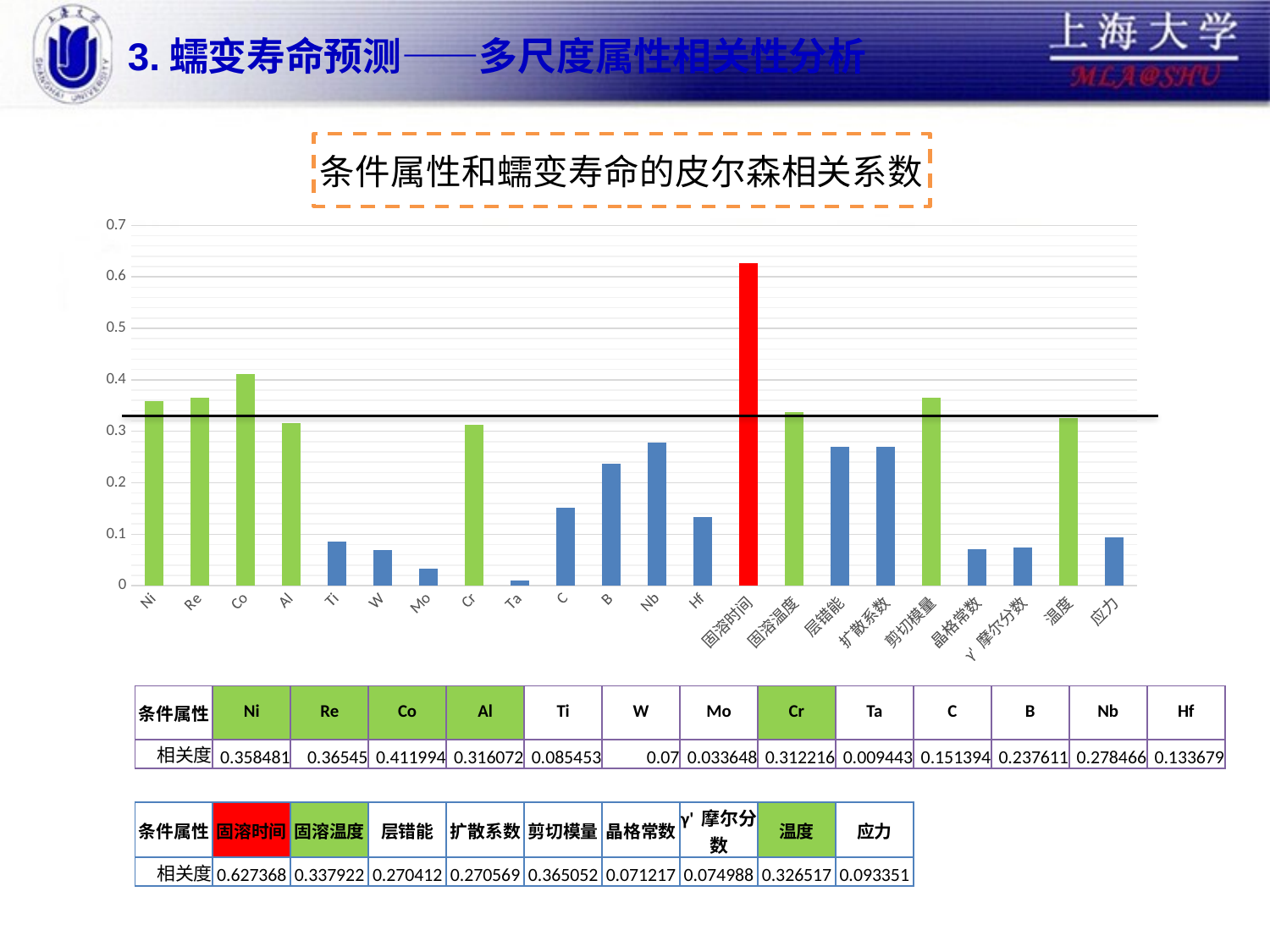

# 3.蠕变寿命预测——多尺度属性相关性分析

### Chart: 条件属性和蠕变寿命的皮尔森相关系数

| Category |  |
|---|---|
| Ni | 0.3584813255581039 |
| Re | 0.36545007000074026 |
| Co | 0.411993531799495 |
| Al | 0.3160724203284935 |
| Ti | 0.0854528232125064 |
| W | 0.07000045632341051 |
| Mo | 0.033647633442280514 |
| Cr | 0.31221623985413943 |
| Ta | 0.009442998309151783 |
| C | 0.15139383810841134 |
| B | 0.2376106876043384 |
| Nb | 0.278465908669114 |
| Hf | 0.13367865003604162 |
| 固溶时间 | 0.6273676794941314 |
| 固溶温度 | 0.3379217839303326 |
| 层错能 | 0.2704116878249926 |
| 扩散系数 | 0.2705686013744933 |
| 剪切模量 | 0.365051799322334 |
| 晶格常数 | 0.0712173530716769 |
| γ' 摩尔分数 | 0.07498849343483192 |
| 温度 | 0.3265172848809335 |
| 应力 | 0.09335118395649479 |
成分中，Ni,Re,Co,Al和Cr元素对蠕变性能的影响很大，固溶处理中的固溶时间对蠕变寿命的影响是最大的，
| 条件属性 | Ni | Re | Co | Al | Ti | W | Mo | Cr | Ta | C | B | Nb | Hf |
| --- | --- | --- | --- | --- | --- | --- | --- | --- | --- | --- | --- | --- | --- |
| 相关度 | 0.358481 | 0.36545 | 0.411994 | 0.316072 | 0.085453 | 0.07 | 0.033648 | 0.312216 | 0.009443 | 0.151394 | 0.237611 | 0.278466 | 0.133679 |
| 条件属性 | 固溶时间 | 固溶温度 | 层错能 | 扩散系数 | 剪切模量 | 晶格常数 | γ' 摩尔分数 | 温度 | 应力 |
| --- | --- | --- | --- | --- | --- | --- | --- | --- | --- |
| 相关度 | 0.627368 | 0.337922 | 0.270412 | 0.270569 | 0.365052 | 0.071217 | 0.074988 | 0.326517 | 0.093351 |